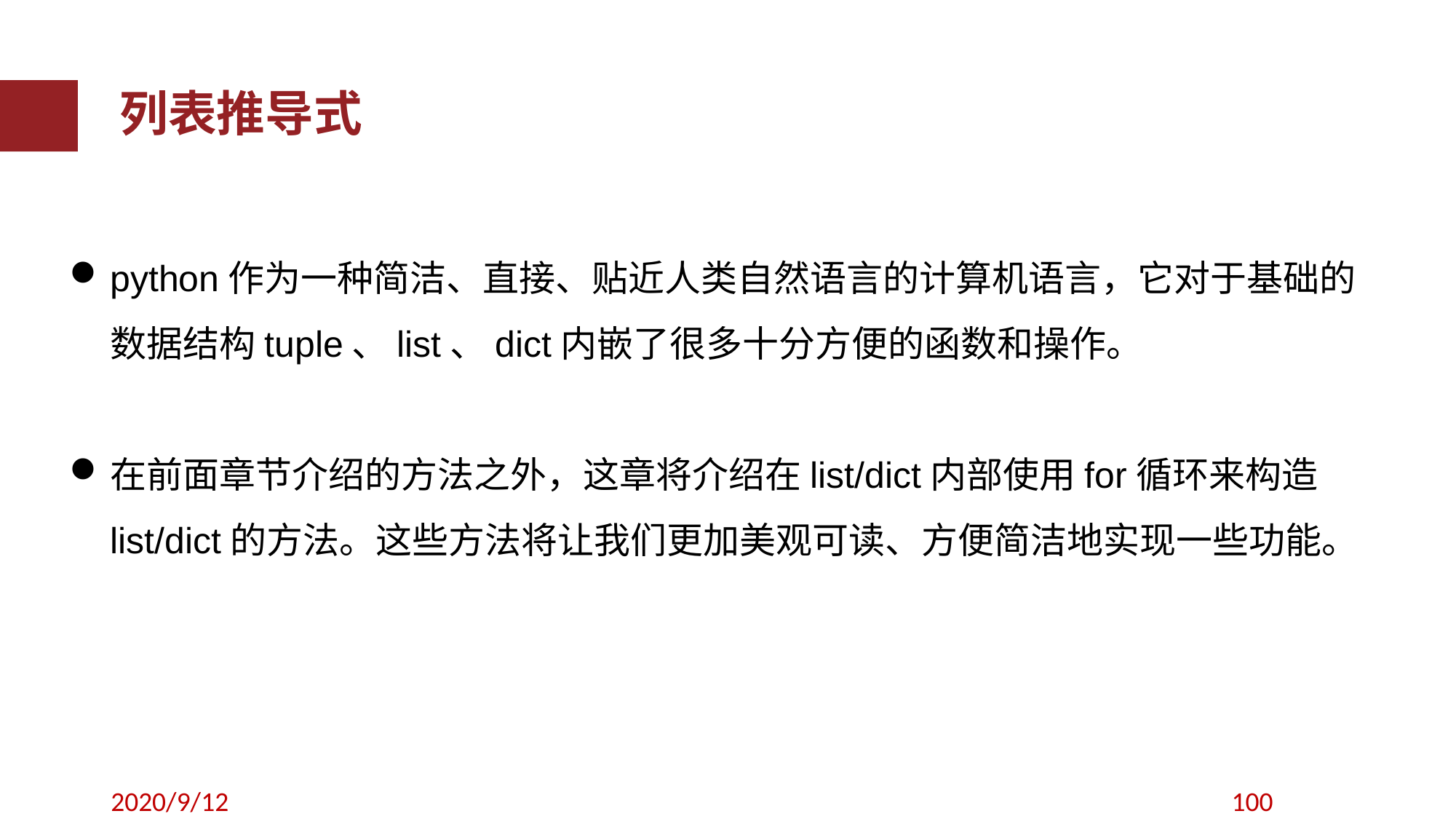

列表推导式

python作为一种简洁、直接、贴近人类自然语言的计算机语言，它对于基础的数据结构tuple、list、dict内嵌了很多十分方便的函数和操作。

在前面章节介绍的方法之外，这章将介绍在list/dict内部使用for循环来构造list/dict的方法。这些方法将让我们更加美观可读、方便简洁地实现一些功能。
2020/9/12
100